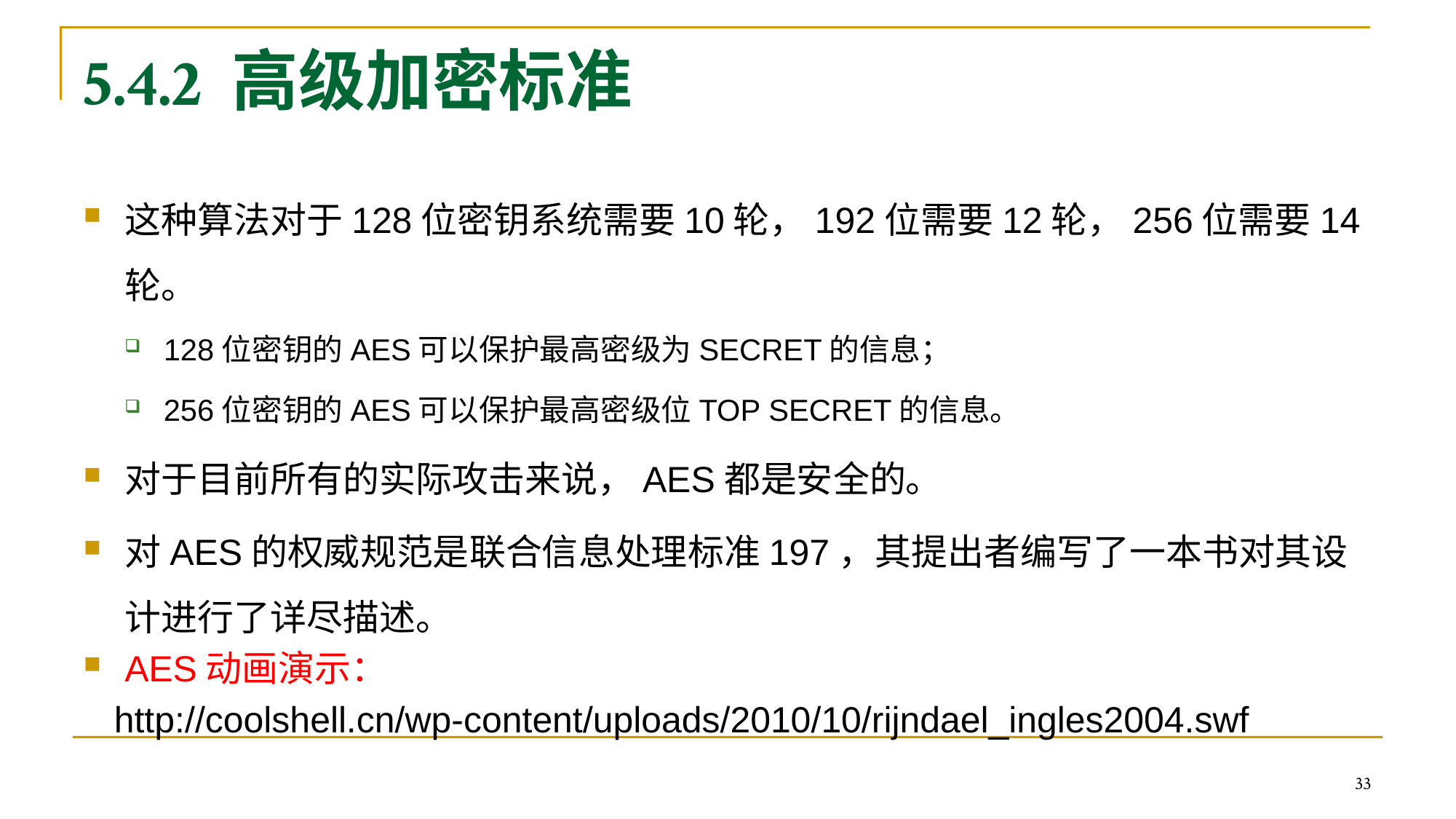

# 5.4.2 高级加密标准
这种算法对于128位密钥系统需要10轮，192位需要12轮，256位需要14轮。
128位密钥的AES可以保护最高密级为SECRET的信息；
256位密钥的AES可以保护最高密级位TOP SECRET的信息。
对于目前所有的实际攻击来说，AES都是安全的。
对AES的权威规范是联合信息处理标准197，其提出者编写了一本书对其设计进行了详尽描述。
AES动画演示：
   http://coolshell.cn/wp-content/uploads/2010/10/rijndael_ingles2004.swf
33